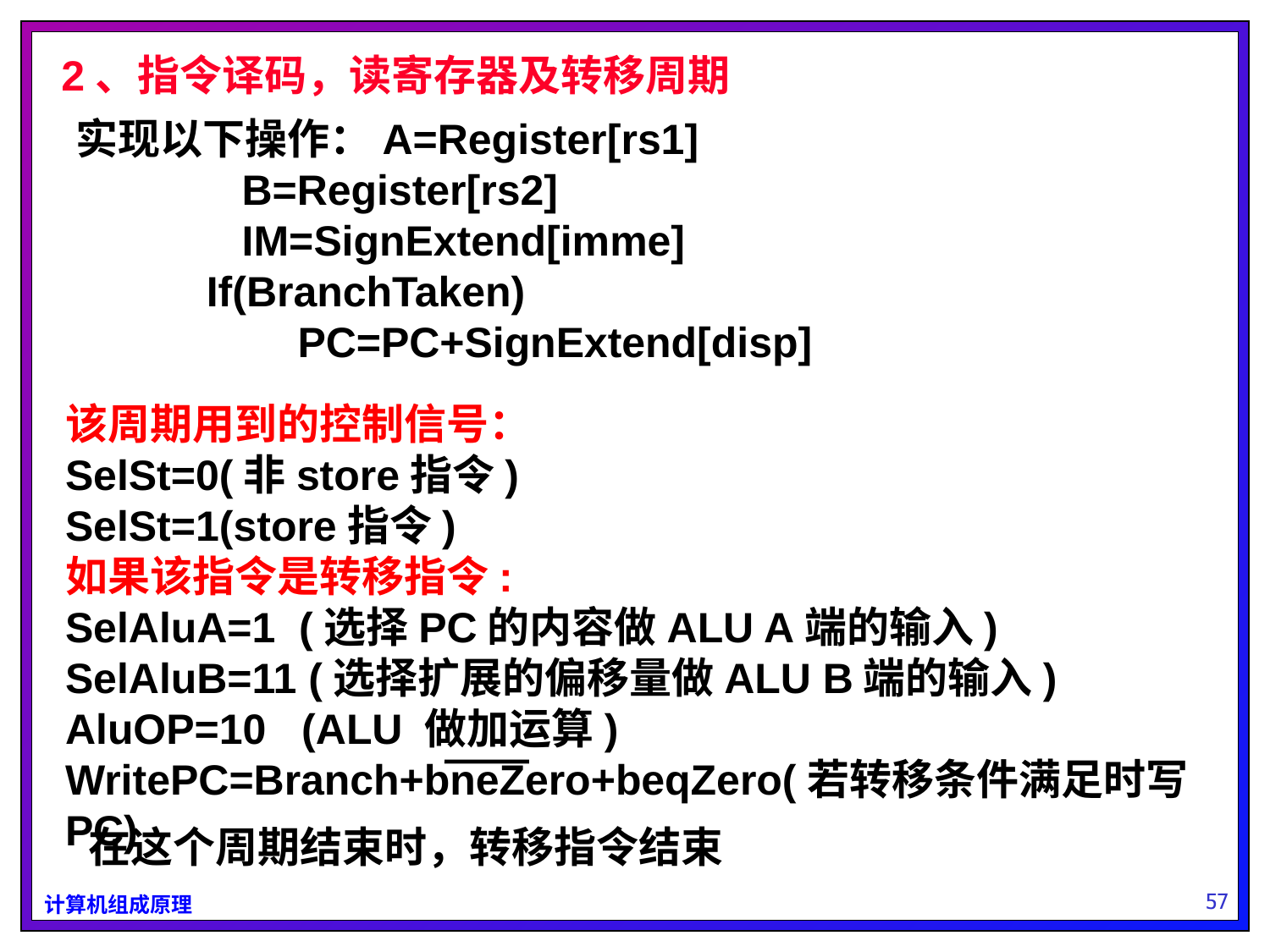

2、指令译码，读寄存器及转移周期
实现以下操作：A=Register[rs1]
              B=Register[rs2]
              IM=SignExtend[imme]
           If(BranchTaken)
	        PC=PC+SignExtend[disp]
该周期用到的控制信号：
SelSt=0(非store指令)
SelSt=1(store指令)
如果该指令是转移指令:
SelAluA=1  (选择PC的内容做ALU A端的输入)
SelAluB=11 (选择扩展的偏移量做ALU B端的输入)
AluOP=10   (ALU 做加运算)
WritePC=Branch+bneZero+beqZero(若转移条件满足时写PC)

在这个周期结束时，转移指令结束